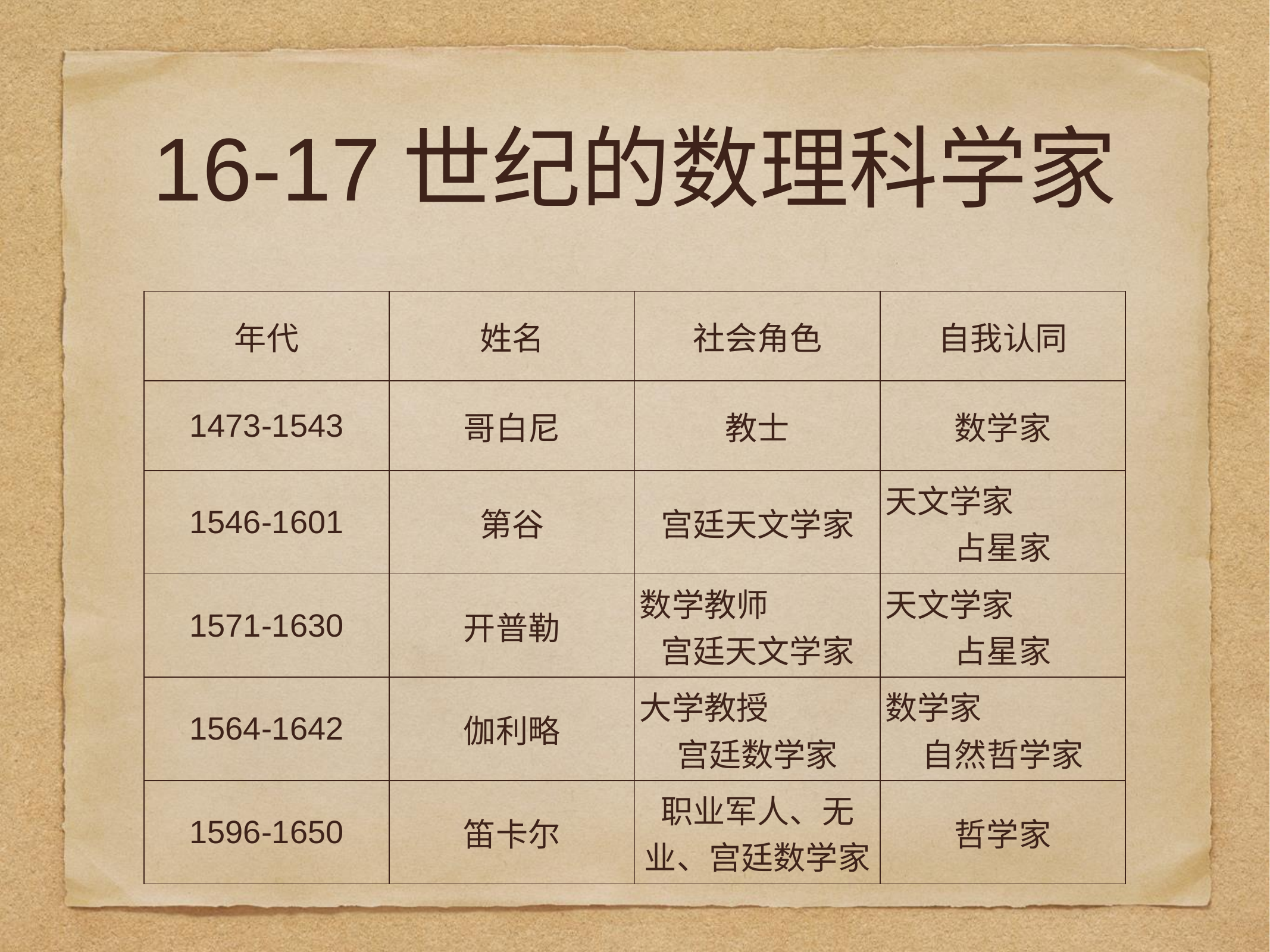

# 16-17世纪的数理科学家

| 年代 | 姓名 | 社会角色 | 自我认同 |
| --- | --- | --- | --- |
| 1473-1543 | 哥白尼 | 教士 | 数学家 |
| 1546-1601 | 第谷 | 宫廷天文学家 | 天文学家 占星家 |
| 1571-1630 | 开普勒 | 数学教师 宫廷天文学家 | 天文学家 占星家 |
| 1564-1642 | 伽利略 | 大学教授 宫廷数学家 | 数学家 自然哲学家 |
| 1596-1650 | 笛卡尔 | 职业军人、无业、宫廷数学家 | 哲学家 |